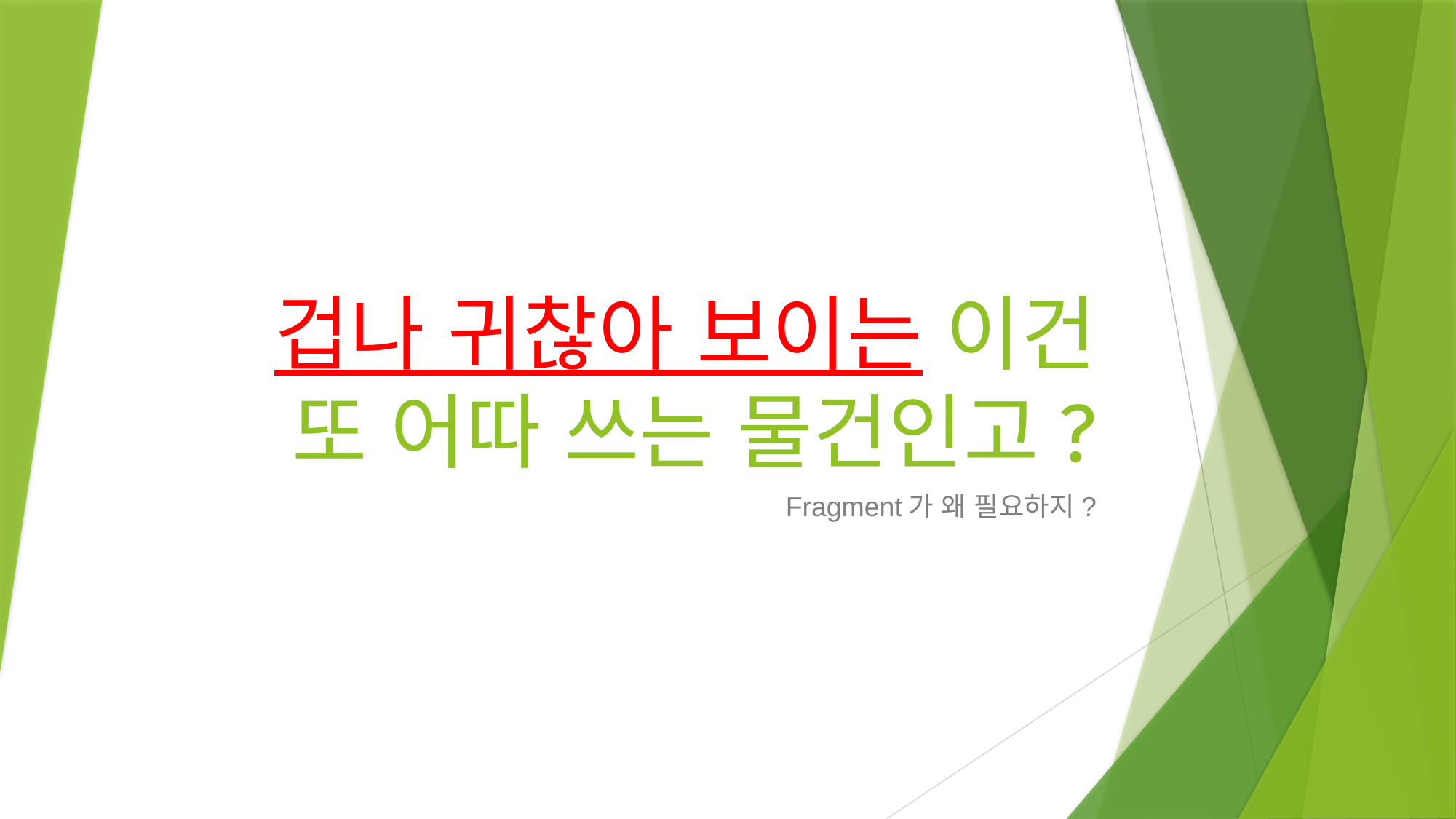

# 겁나 귀찮아 보이는 이건 또 어따 쓰는 물건인고?
Fragment가 왜 필요하지?